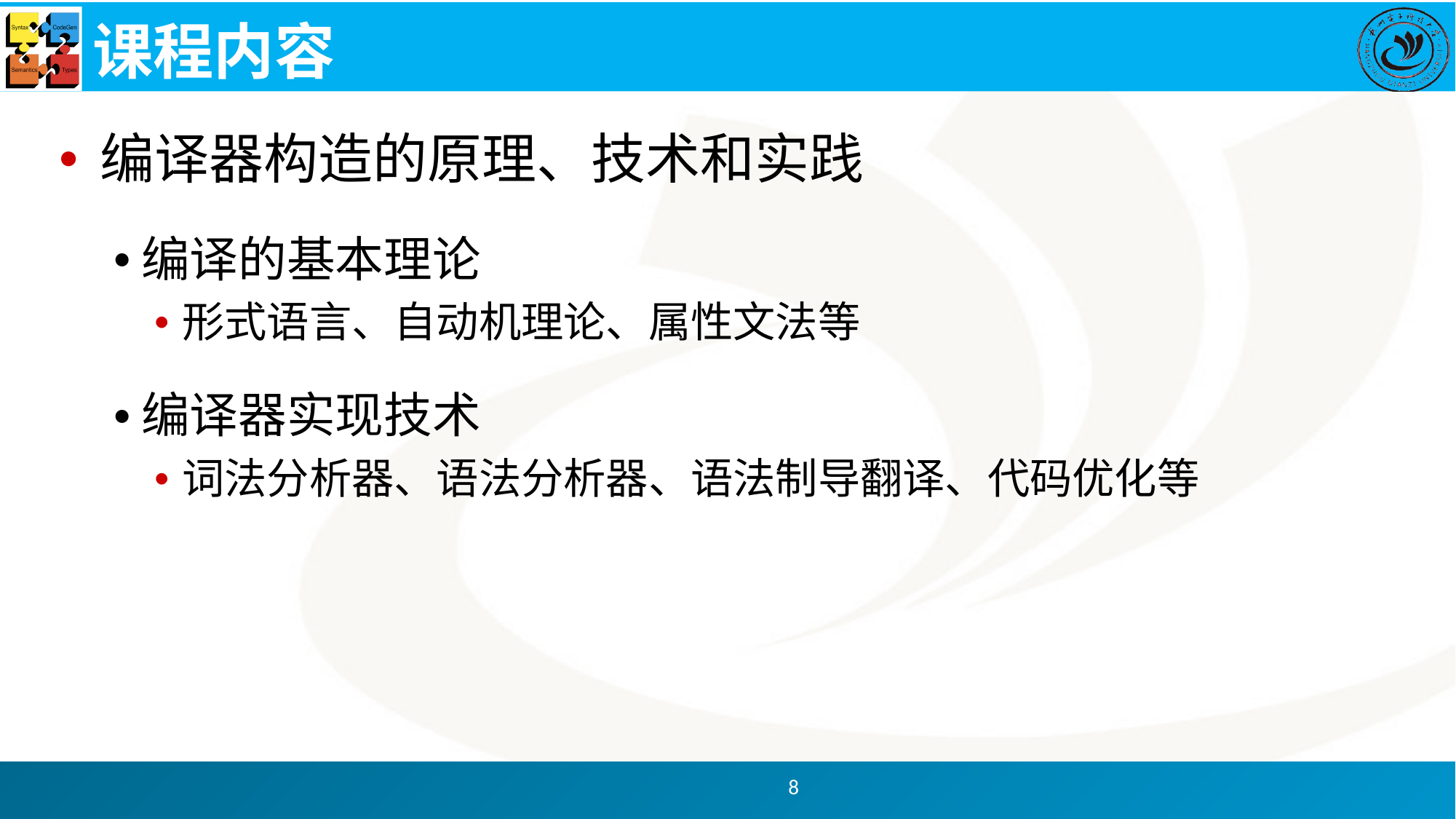

# 课程内容
编译器构造的原理、技术和实践
编译的基本理论
形式语言、自动机理论、属性文法等
编译器实现技术
词法分析器、语法分析器、语法制导翻译、代码优化等
8